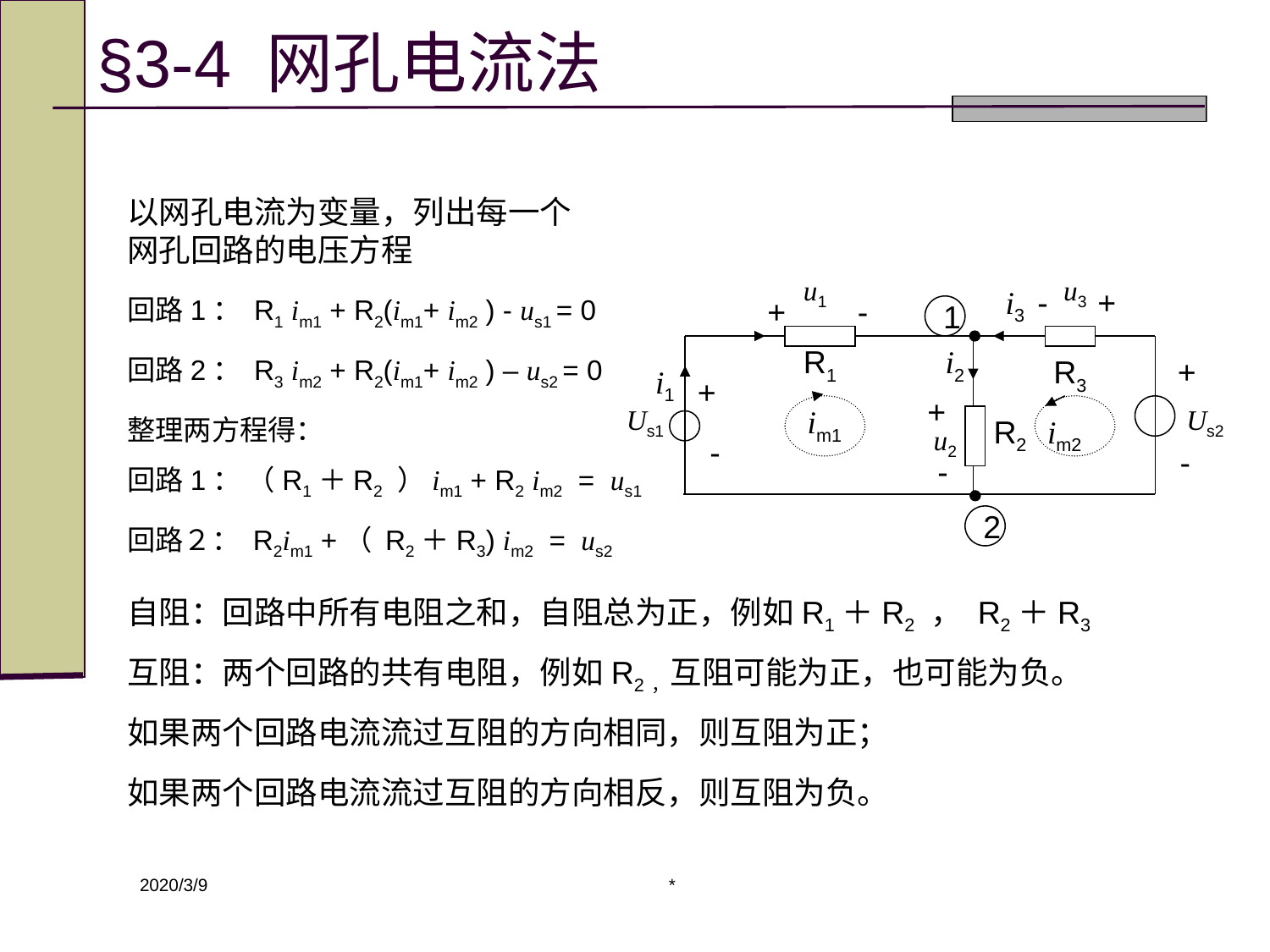

# §3-4 网孔电流法
以网孔电流为变量，列出每一个网孔回路的电压方程
u1
u3
-
+
i3
+
-
1

R1
i2
R3
+

i1
+

+

Us1

im1

Us2
R2

im2

u2
-
-
-

2
回路1： R1 im1 + R2(im1+ im2 ) - us1 = 0
回路2： R3 im2 + R2(im1+ im2 ) – us2 = 0
整理两方程得：
回路1： （R1＋R2 ）im1 + R2 im2  =  us1
回路２： R2im1 +（ R2＋R3) im2  =  us2
自阻：回路中所有电阻之和，自阻总为正，例如R1＋R2 ， R2＋R3
互阻：两个回路的共有电阻，例如R2，互阻可能为正，也可能为负。
如果两个回路电流流过互阻的方向相同，则互阻为正；
如果两个回路电流流过互阻的方向相反，则互阻为负。
*
2020/3/9